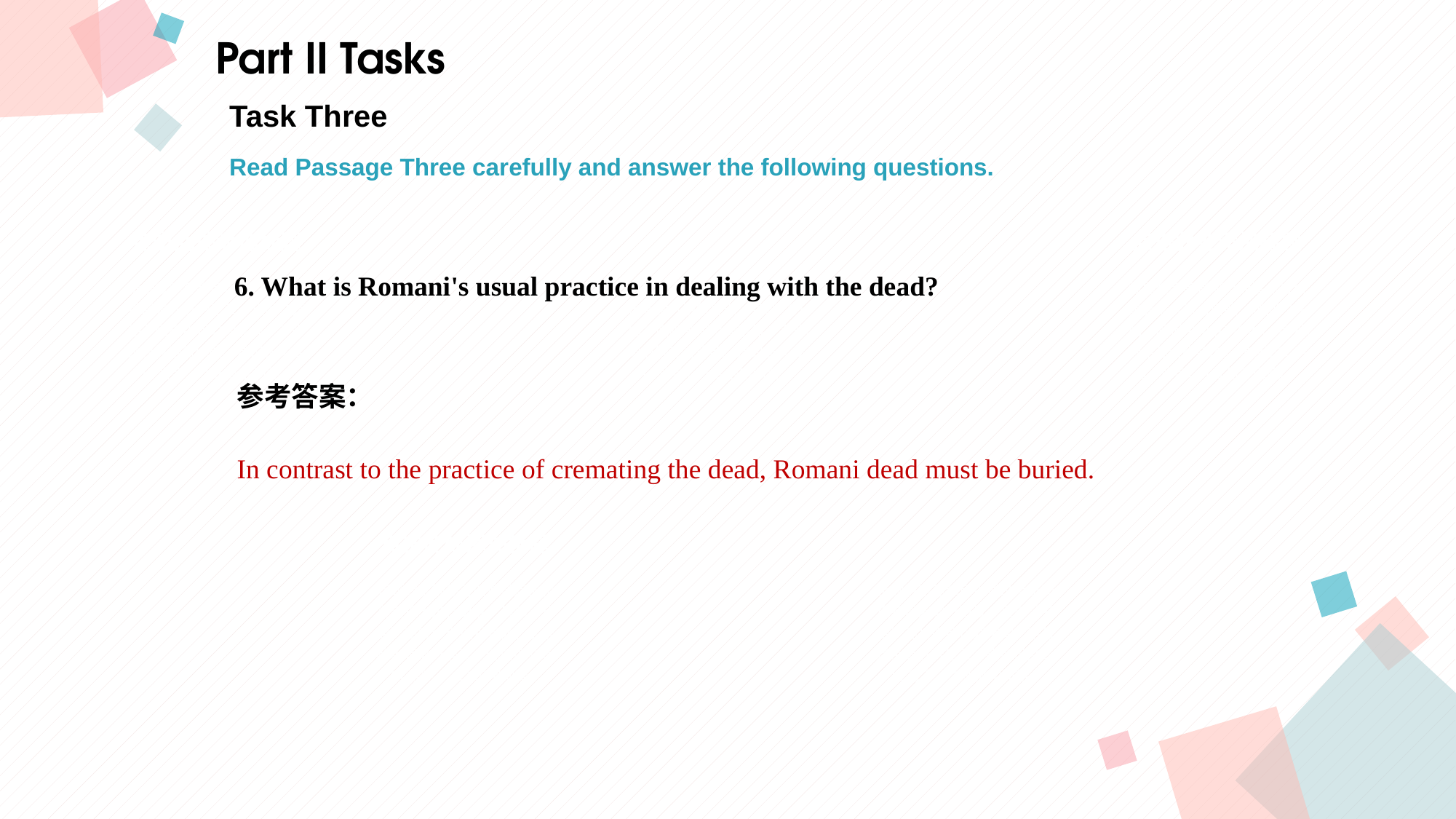

Part II Tasks
Task Three

Read Passage Three carefully and answer the following questions.
点击此处添加标题
点击此处添加标题
6. What is Romani's usual practice in dealing with the dead?
标题数字等都可以通过点击和重新输入进行更改，顶部“开始”面板中可以对字体、字号、颜色等进行修改。建议正文8-14号字，1.3倍字间距。
标题数字等都可以通过点击和重新输入进行更改，顶部“开始”面板中可以对字体、字号、颜色等进行修改。建议正文8-14号字，1.3倍字间距。
标题数字等都可以通过点击和重新输入进行更改，顶部“开始”面板中可以对字体、字号、颜色等进行修改。建议正文8-14号字，1.3倍字间距。
参考答案：

In contrast to the practice of cremating the dead, Romani dead must be buried.
点击此处添加标题
标题数字等都可以通过点击和重新输入进行更改，顶部“开始”面板中可以对字体、字号、颜色等进行修改。建议正文8-14号字，1.3倍字间距。
标题数字等都可以通过点击和重新输入进行更改，顶部“开始”面板中可以对字体、字号、颜色等进行修改。建议正文8-14号字，1.3倍字间距。